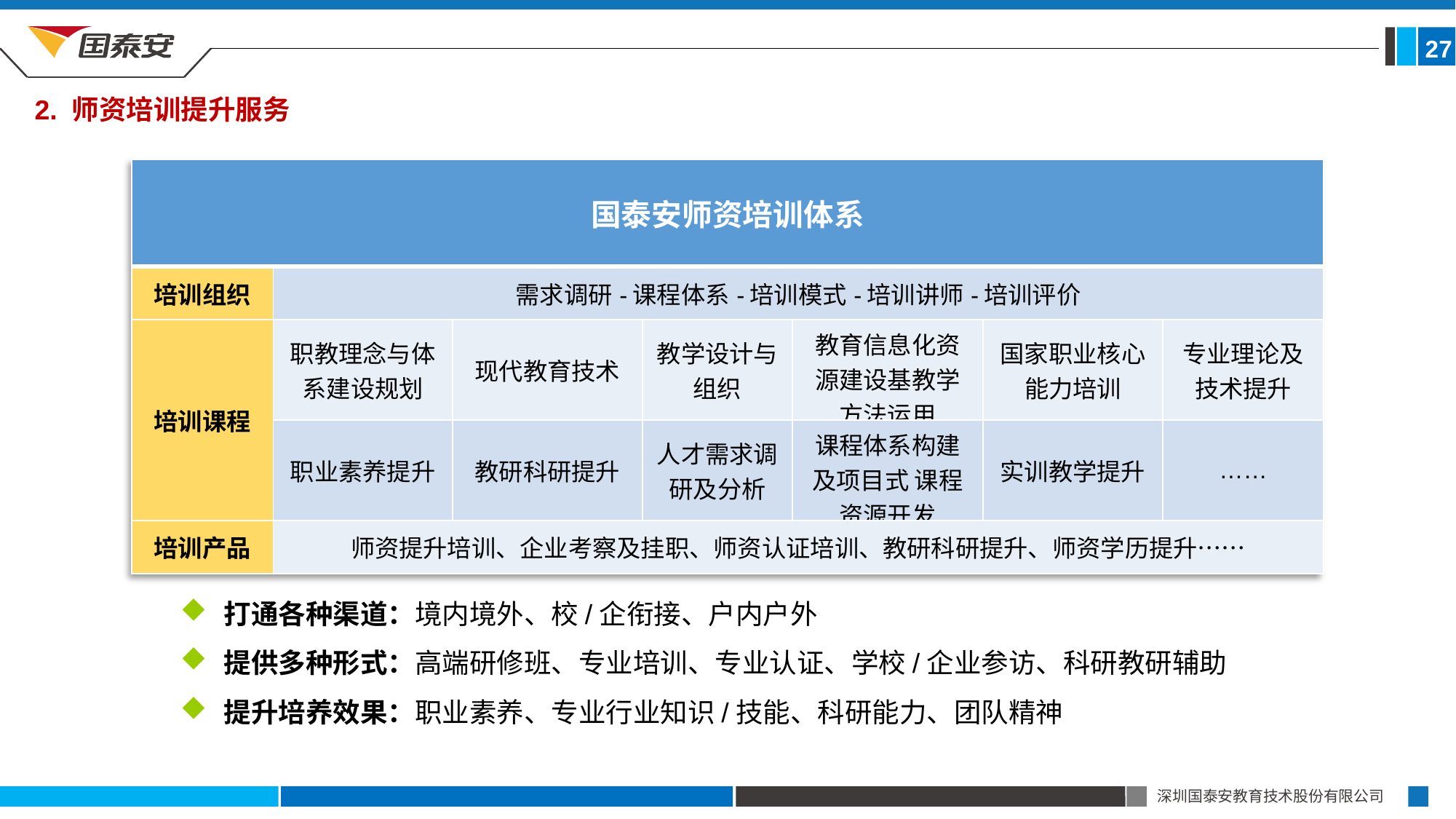

27
2. 师资培训提升服务
| 国泰安师资培训体系 |  |  |  |  |  |  |
| --- | --- | --- | --- | --- | --- | --- |
| 培训组织 | 需求调研-课程体系-培训模式-培训讲师-培训评价 |  |  |  |  |  |
| 培训课程 | 职教理念与体系建设规划 | 现代教育技术 | 教学设计与组织 | 教育信息化资源建设基教学方法运用 | 国家职业核心能力培训 | 专业理论及技术提升 |
|  | 职业素养提升 | 教研科研提升 | 人才需求调研及分析 | 课程体系构建及项目式 课程资源开发 | 实训教学提升 | …… |
| 培训产品 | 师资提升培训、企业考察及挂职、师资认证培训、教研科研提升、师资学历提升…… |  |  |  |  |  |
打通各种渠道：境内境外、校/企衔接、户内户外
提供多种形式：高端研修班、专业培训、专业认证、学校/企业参访、科研教研辅助
提升培养效果：职业素养、专业行业知识/技能、科研能力、团队精神